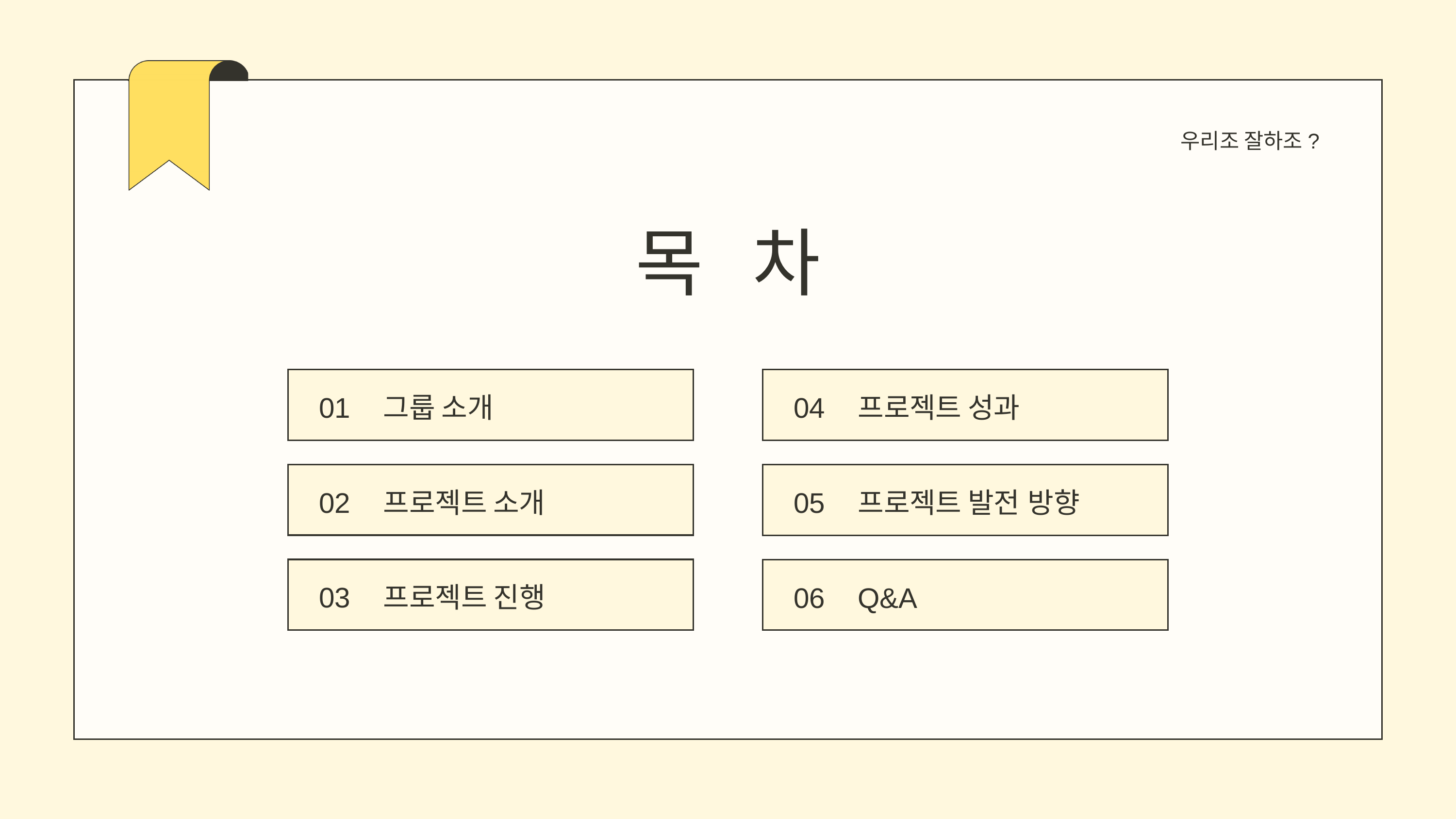

우리조 잘하조?
목   차

01
그룹 소개
04
프로젝트 성과

02
프로젝트 소개
05
프로젝트 발전 방향

03
프로젝트 진행
06
Q&A